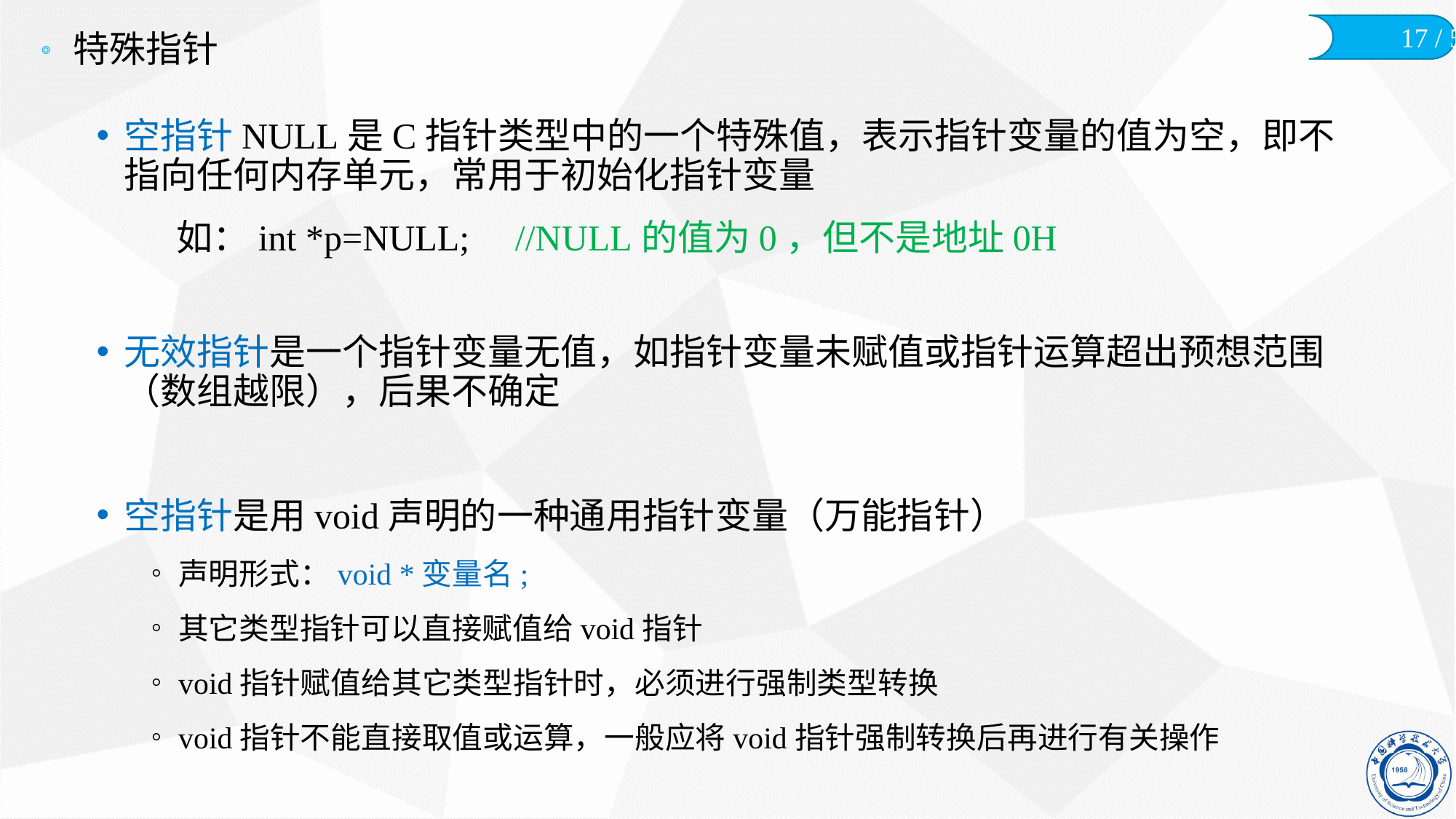

# 特殊指针
空指针NULL是C指针类型中的一个特殊值，表示指针变量的值为空，即不指向任何内存单元，常用于初始化指针变量
如：int *p=NULL;     //NULL的值为0，但不是地址0H

无效指针是一个指针变量无值，如指针变量未赋值或指针运算超出预想范围（数组越限），后果不确定

空指针是用void声明的一种通用指针变量（万能指针）
声明形式：void *变量名;
其它类型指针可以直接赋值给void指针
void指针赋值给其它类型指针时，必须进行强制类型转换
void指针不能直接取值或运算，一般应将void指针强制转换后再进行有关操作